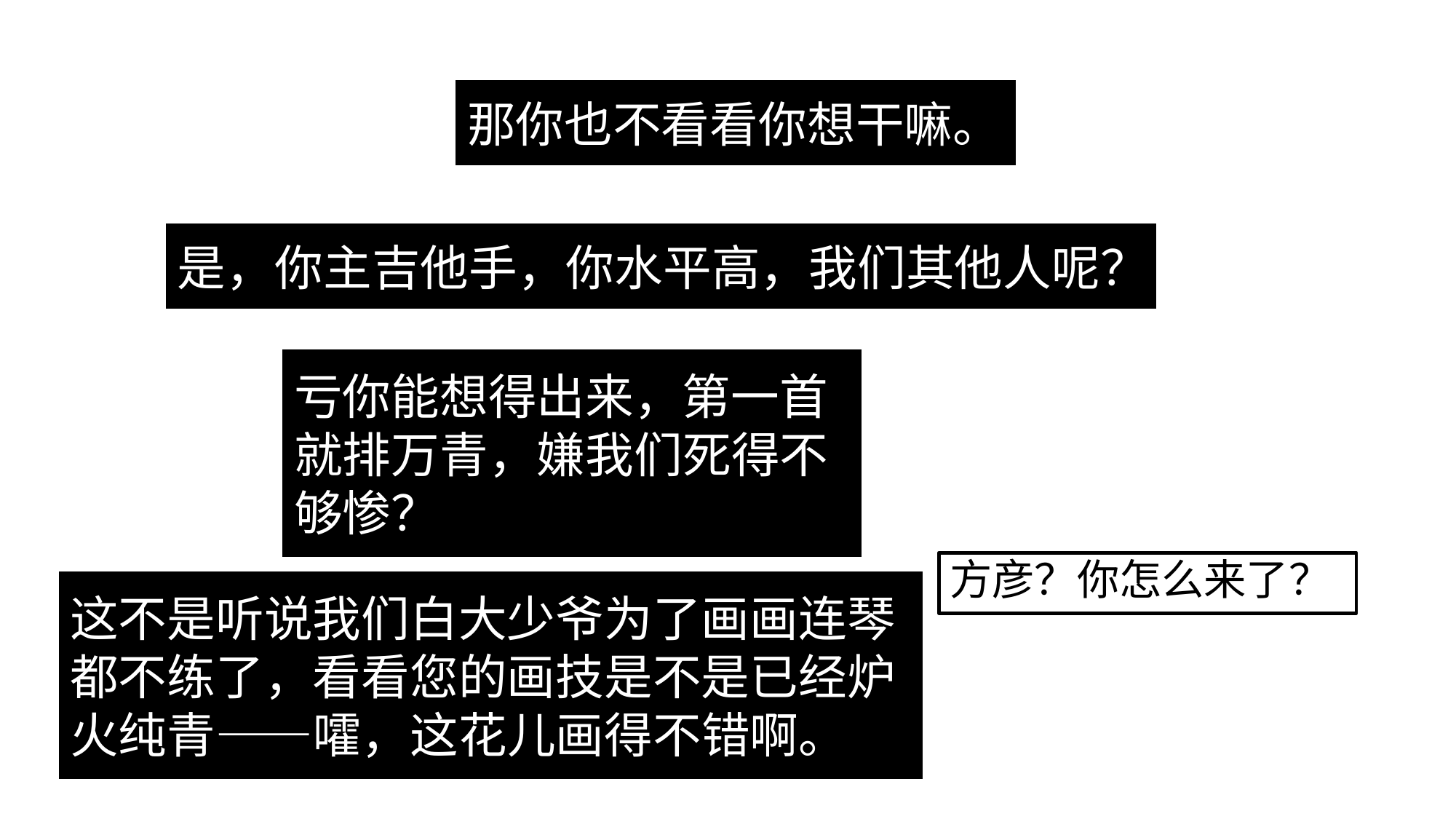

那你也不看看你想干嘛。
是，你主吉他手，你水平高，我们其他人呢？
亏你能想得出来，第一首就排万青，嫌我们死得不够惨？
方彦？你怎么来了？
这不是听说我们白大少爷为了画画连琴都不练了，看看您的画技是不是已经炉火纯青——嚯，这花儿画得不错啊。